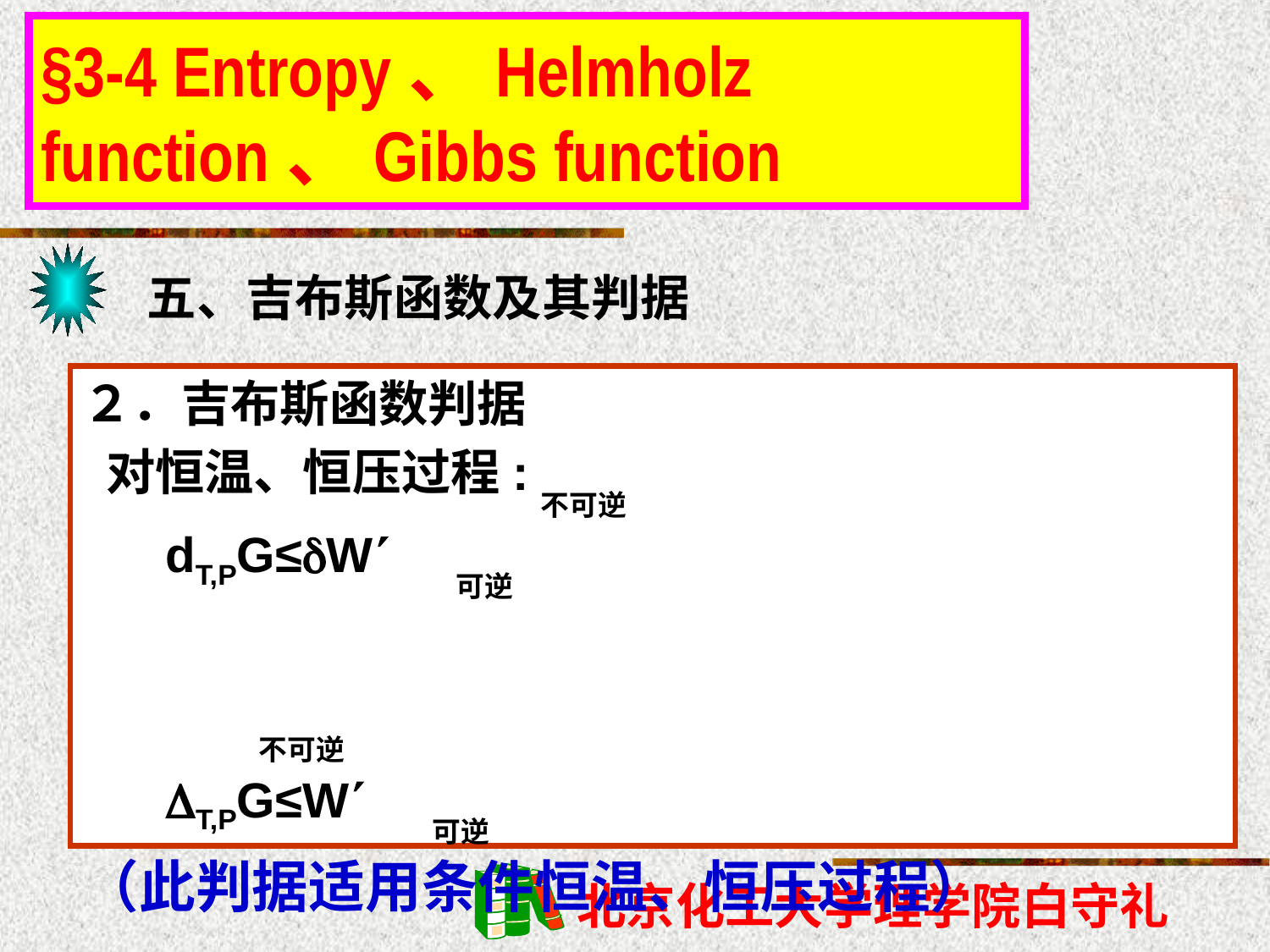

§3-4 Entropy、Helmholz function、Gibbs function

五、吉布斯函数及其判据
２．吉布斯函数判据
 对恒温、恒压过程:不可逆
      dT,PG≤δW′    可逆

                         不可逆
      ΔT,PG≤W′    可逆
（此判据适用条件恒温、恒压过程）